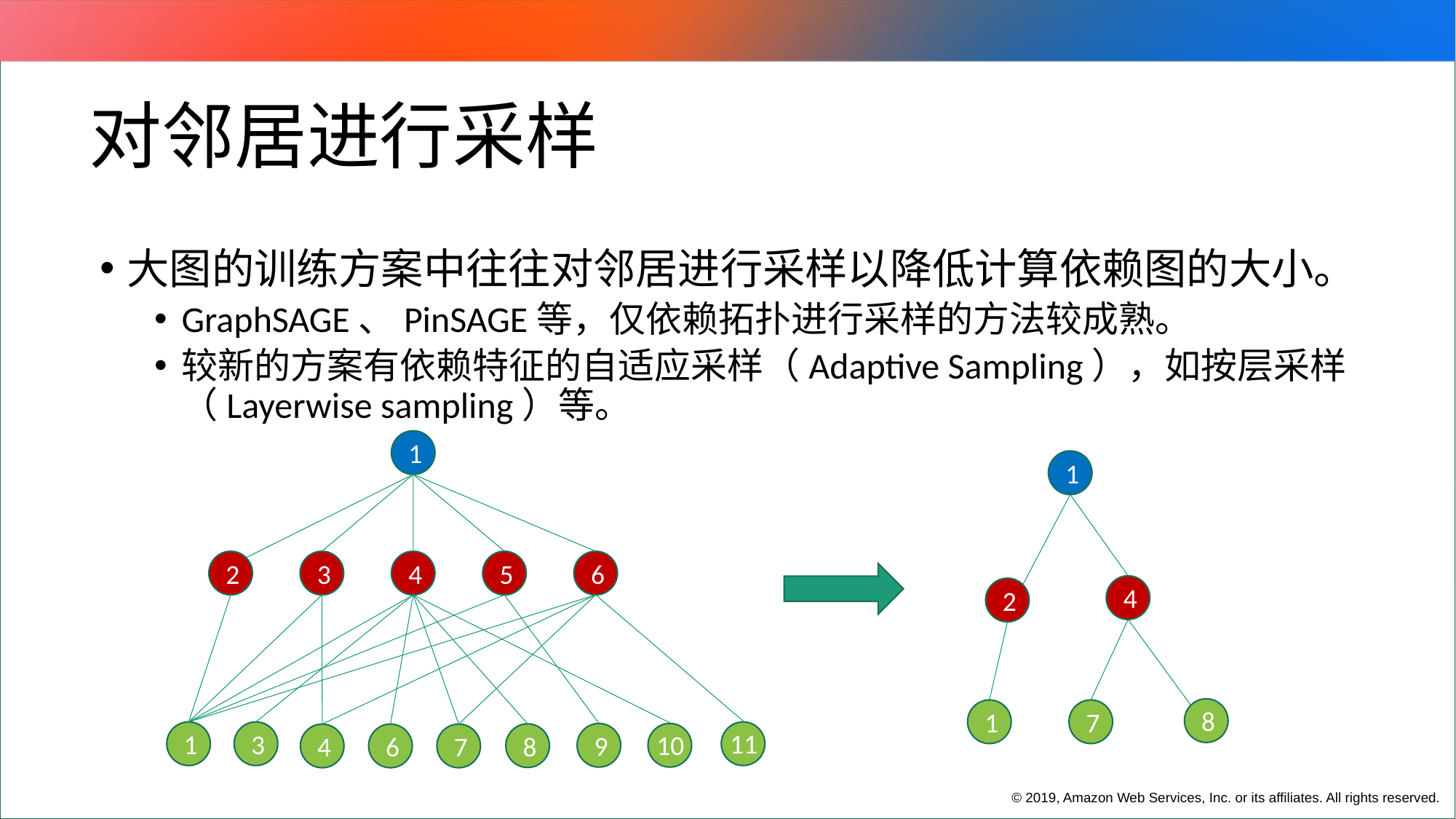

对邻居进行采样
大图的训练方案中往往对邻居进行采样以降低计算依赖图的大小。
GraphSAGE、PinSAGE等，仅依赖拓扑进行采样的方法较成熟。
较新的方案有依赖特征的自适应采样（Adaptive Sampling），如按层采样（Layerwise sampling）等。

1
2
3
4
5
6
11

1
3
10

9
8
4
6
7
1
4
2
8
1
7